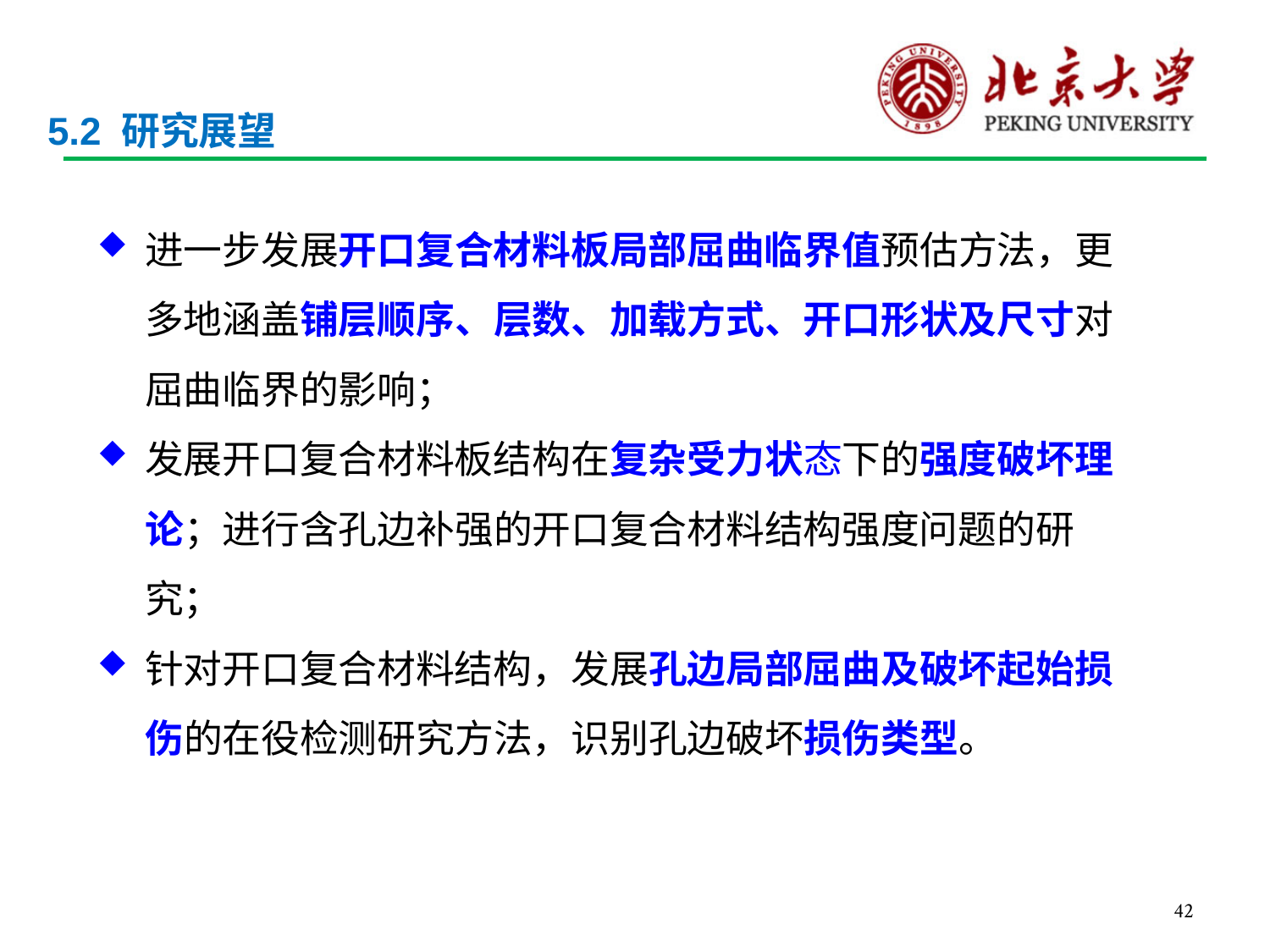

5.2 研究展望
进一步发展开口复合材料板局部屈曲临界值预估方法，更多地涵盖铺层顺序、层数、加载方式、开口形状及尺寸对屈曲临界的影响；
发展开口复合材料板结构在复杂受力状态下的强度破坏理论；进行含孔边补强的开口复合材料结构强度问题的研究；
针对开口复合材料结构，发展孔边局部屈曲及破坏起始损伤的在役检测研究方法，识别孔边破坏损伤类型。
42